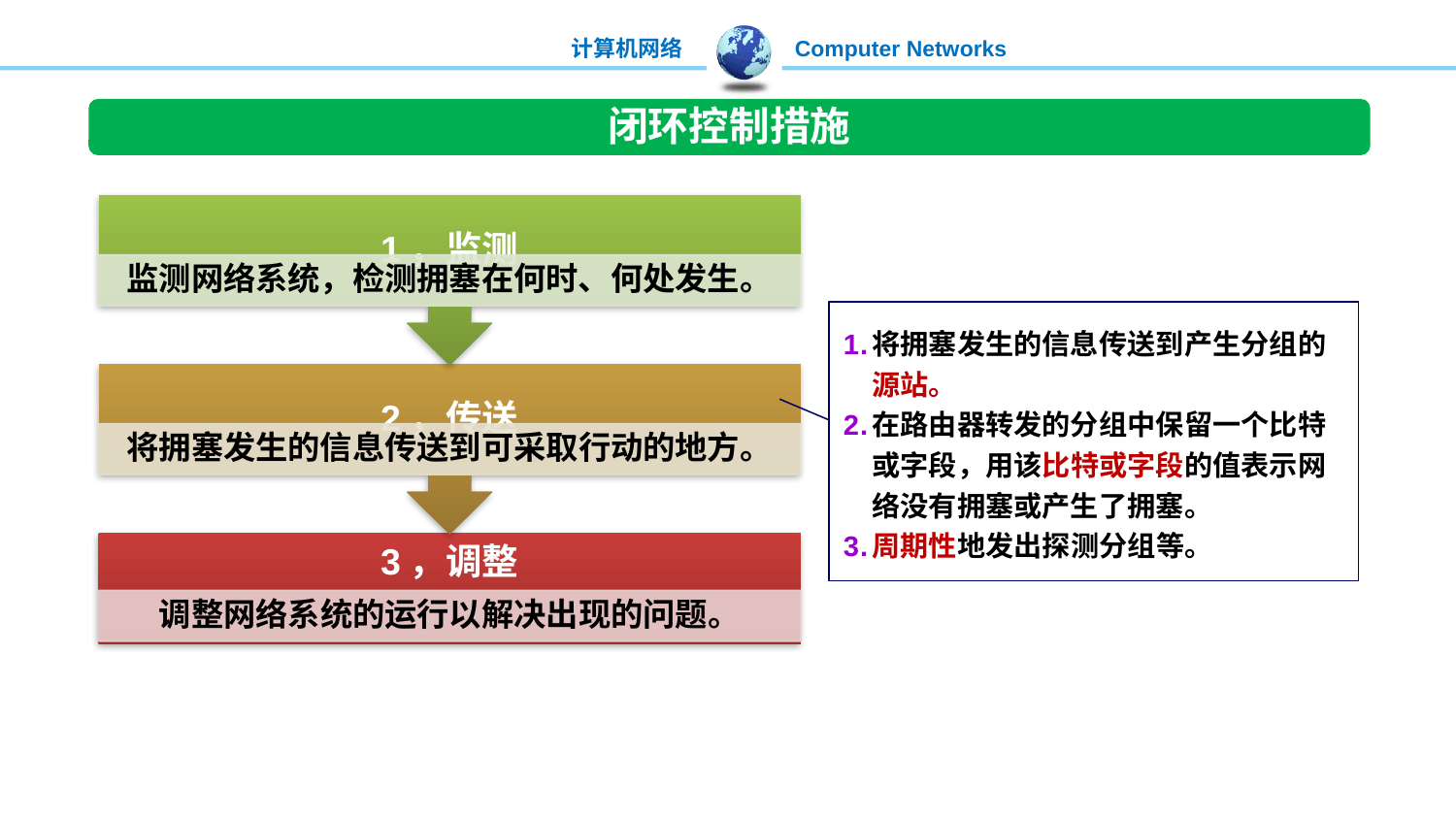

闭环控制措施

3，调整
调整网络系统的运行以解决出现的问题。
2，传送
将拥塞发生的信息传送到可采取行动的地方。
1，监测
监测网络系统，检测拥塞在何时、何处发生。
将拥塞发生的信息传送到产生分组的源站。
在路由器转发的分组中保留一个比特或字段，用该比特或字段的值表示网络没有拥塞或产生了拥塞。
周期性地发出探测分组等。